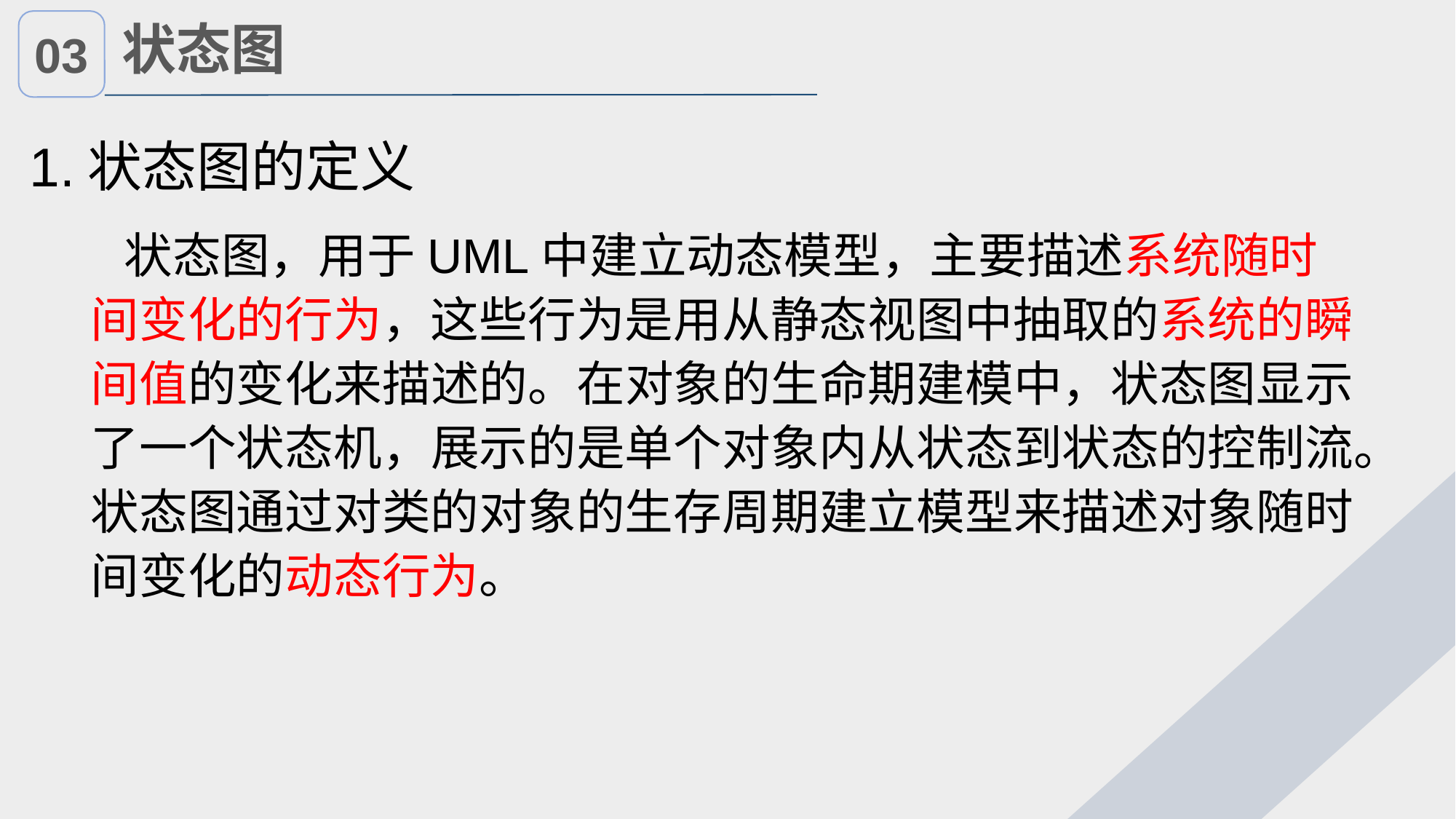

状态图
03
1.状态图的定义
  状态图，用于UML中建立动态模型，主要描述系统随时间变化的行为，这些行为是用从静态视图中抽取的系统的瞬间值的变化来描述的。在对象的生命期建模中，状态图显示了一个状态机，展示的是单个对象内从状态到状态的控制流。状态图通过对类的对象的生存周期建立模型来描述对象随时间变化的动态行为。